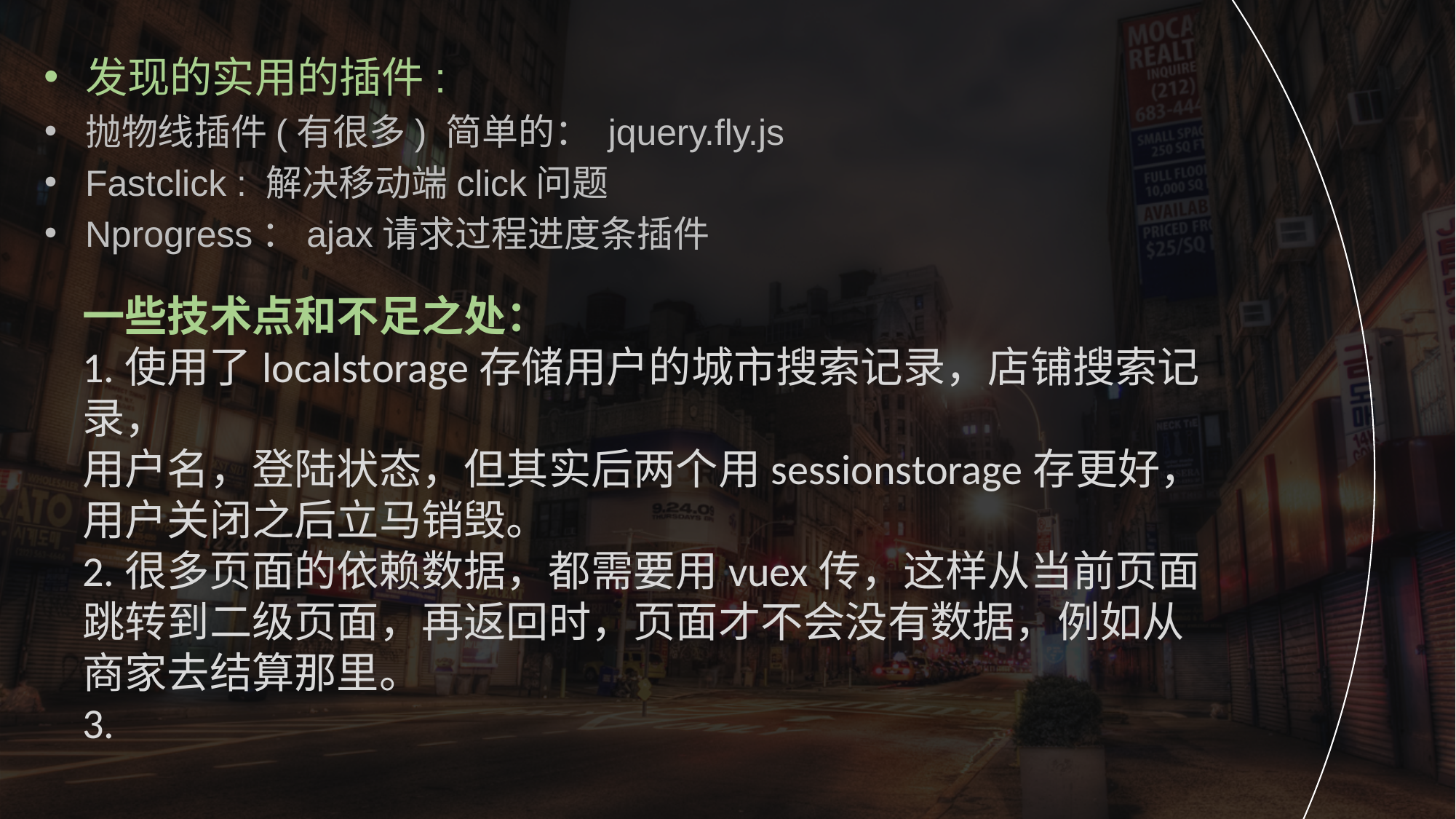

发现的实用的插件:
抛物线插件(有很多) 简单的： jquery.fly.js
Fastclick : 解决移动端click问题
Nprogress：ajax请求过程进度条插件
一些技术点和不足之处：
1.使用了localstorage存储用户的城市搜索记录，店铺搜索记录，
用户名，登陆状态，但其实后两个用sessionstorage存更好，
用户关闭之后立马销毁。
2.很多页面的依赖数据，都需要用vuex传，这样从当前页面跳转到二级页面，再返回时，页面才不会没有数据，例如从商家去结算那里。
3.